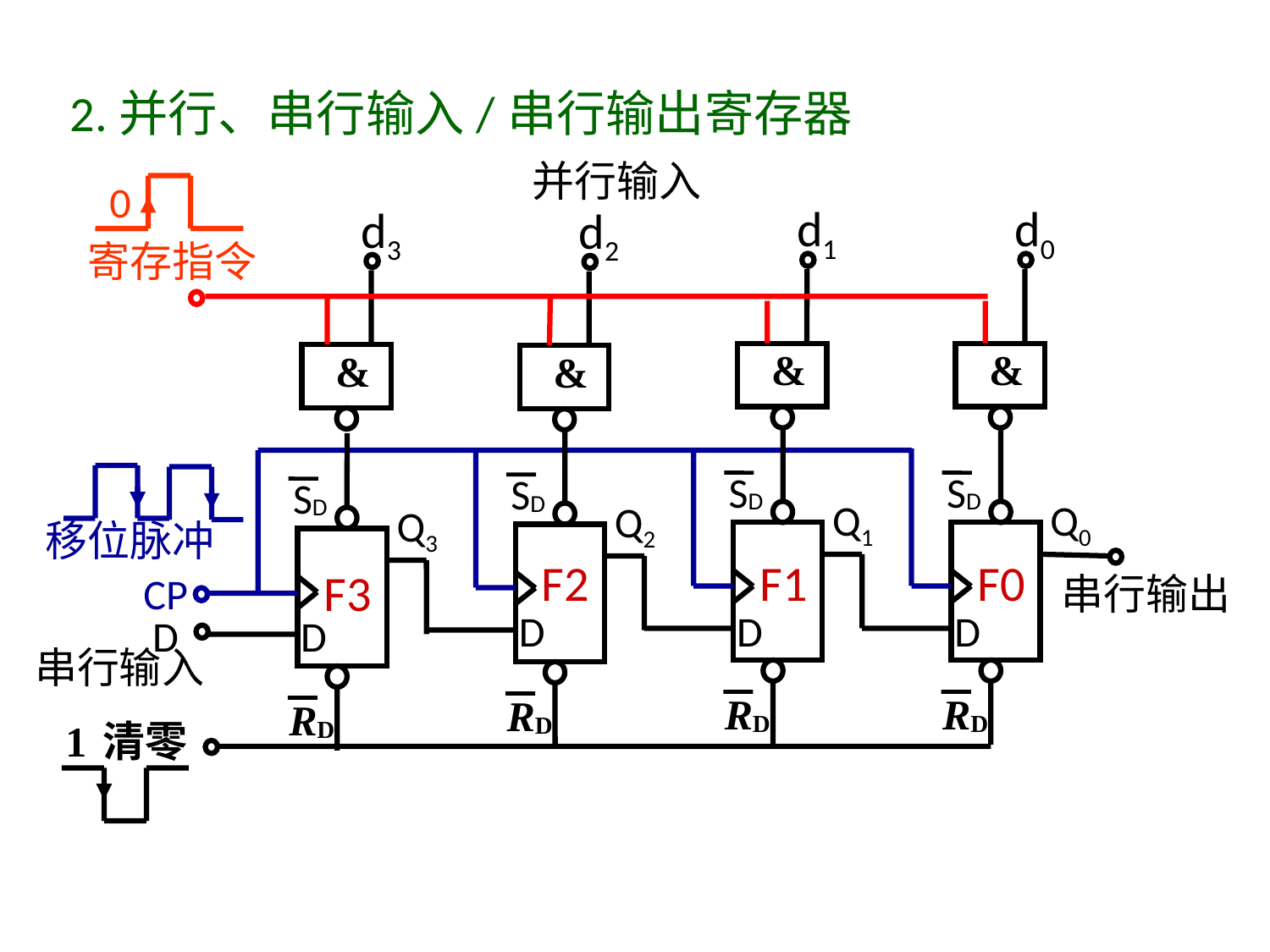

2.并行、串行输入/串行输出寄存器
并行输入
0

寄存指令

d1

&

d0

&

d3
d2

&
&

SD

SD

SD

SD

Q1
Q0
Q2
Q3

F2
F1
F0

F3

D
D
D

RD

RD

RD

RD

D

移位脉冲
CP
D
串行输入
串行输出
1
清零